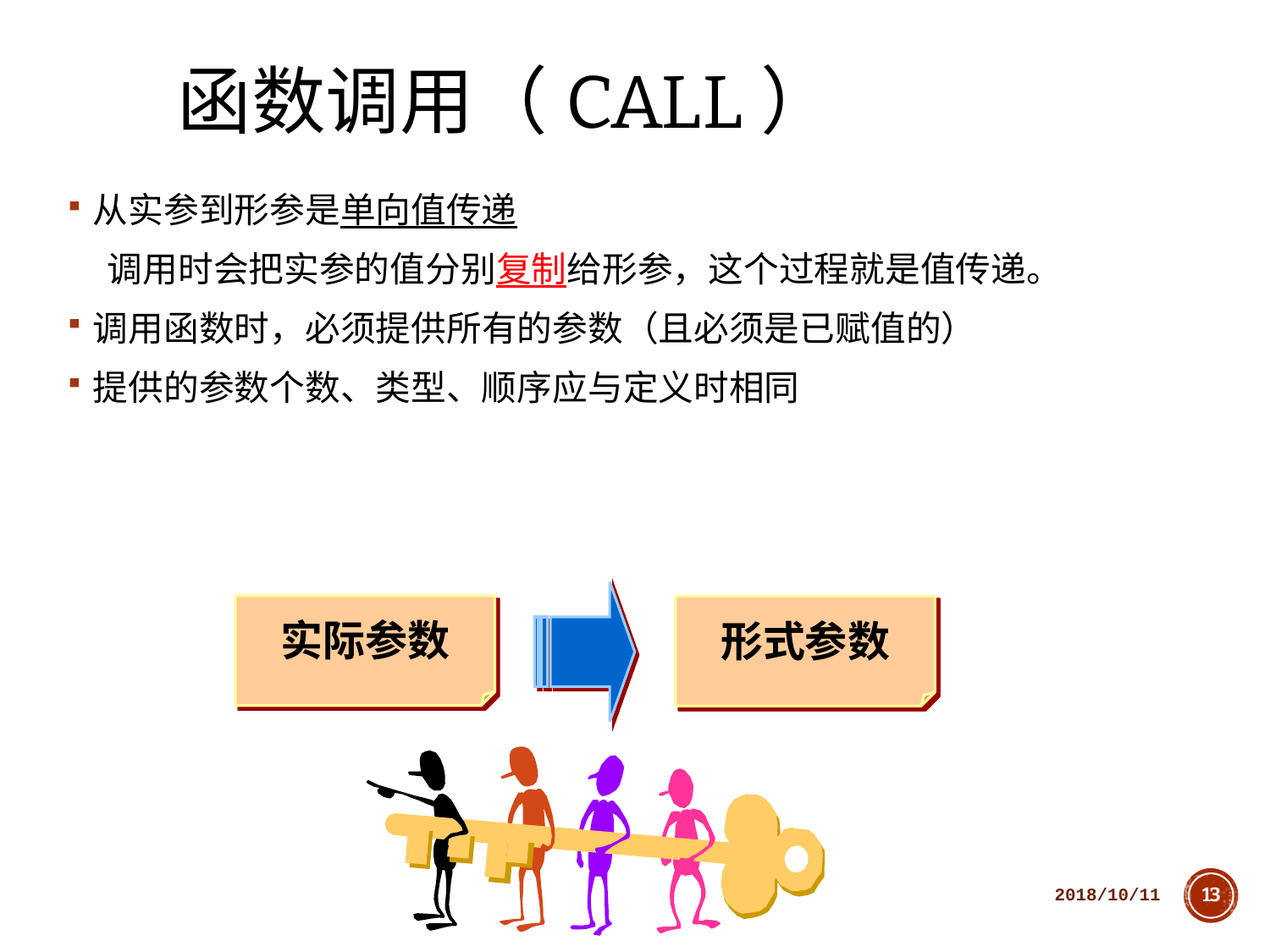

# 函数调用（call）
从实参到形参是单向值传递
    调用时会把实参的值分别复制给形参，这个过程就是值传递。
调用函数时，必须提供所有的参数（且必须是已赋值的）
提供的参数个数、类型、顺序应与定义时相同

实际参数

形式参数

2018/10/11
13